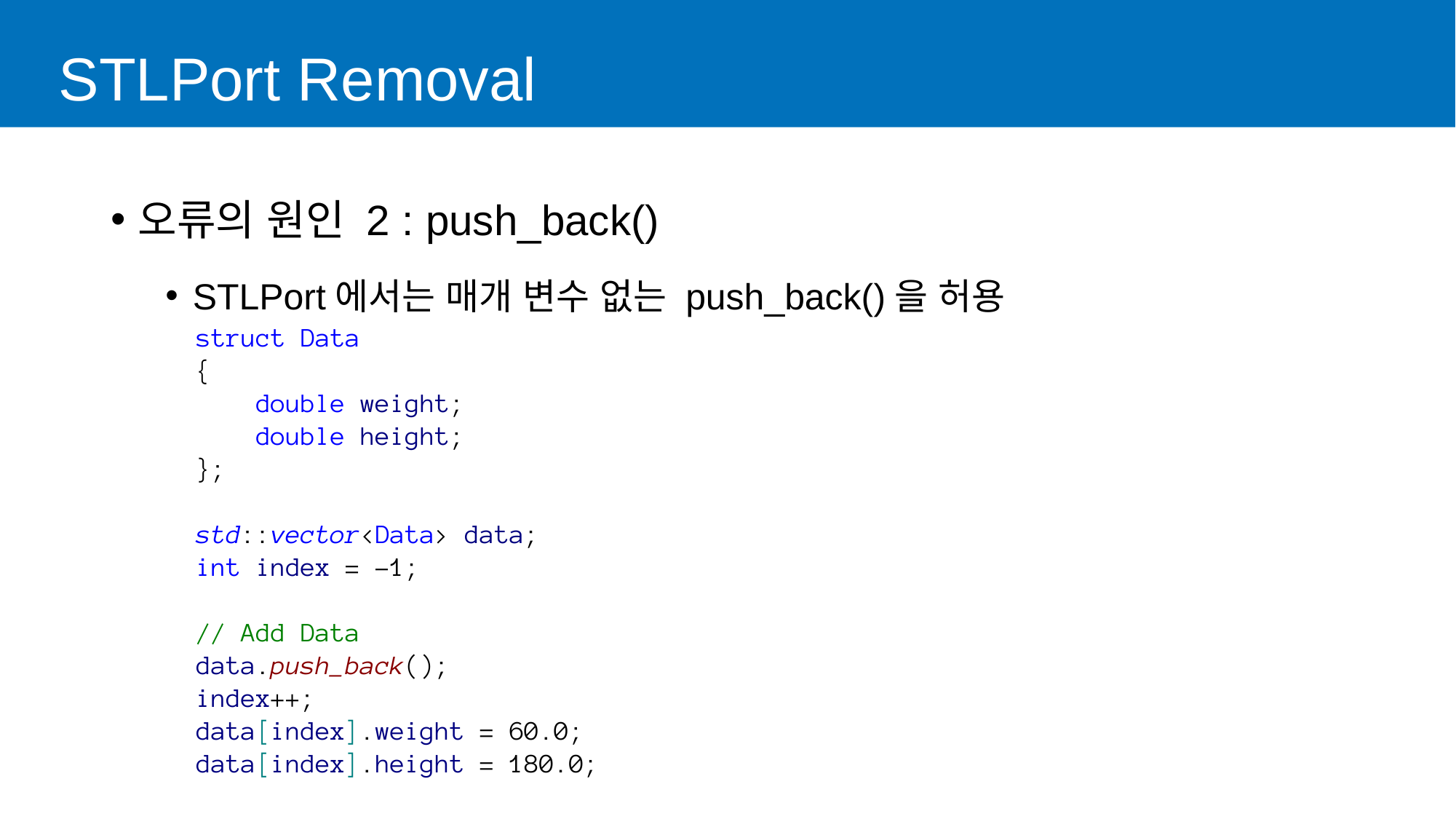

# STLPort Removal
오류의 원인 2 : push_back()
STLPort에서는 매개 변수 없는 push_back()을 허용
struct Data
{
    double weight;
    double height;
};

std::vector<Data> data;
int index = -1;

// Add Data
data.push_back();
index++;
data[index].weight = 60.0;
data[index].height = 180.0;